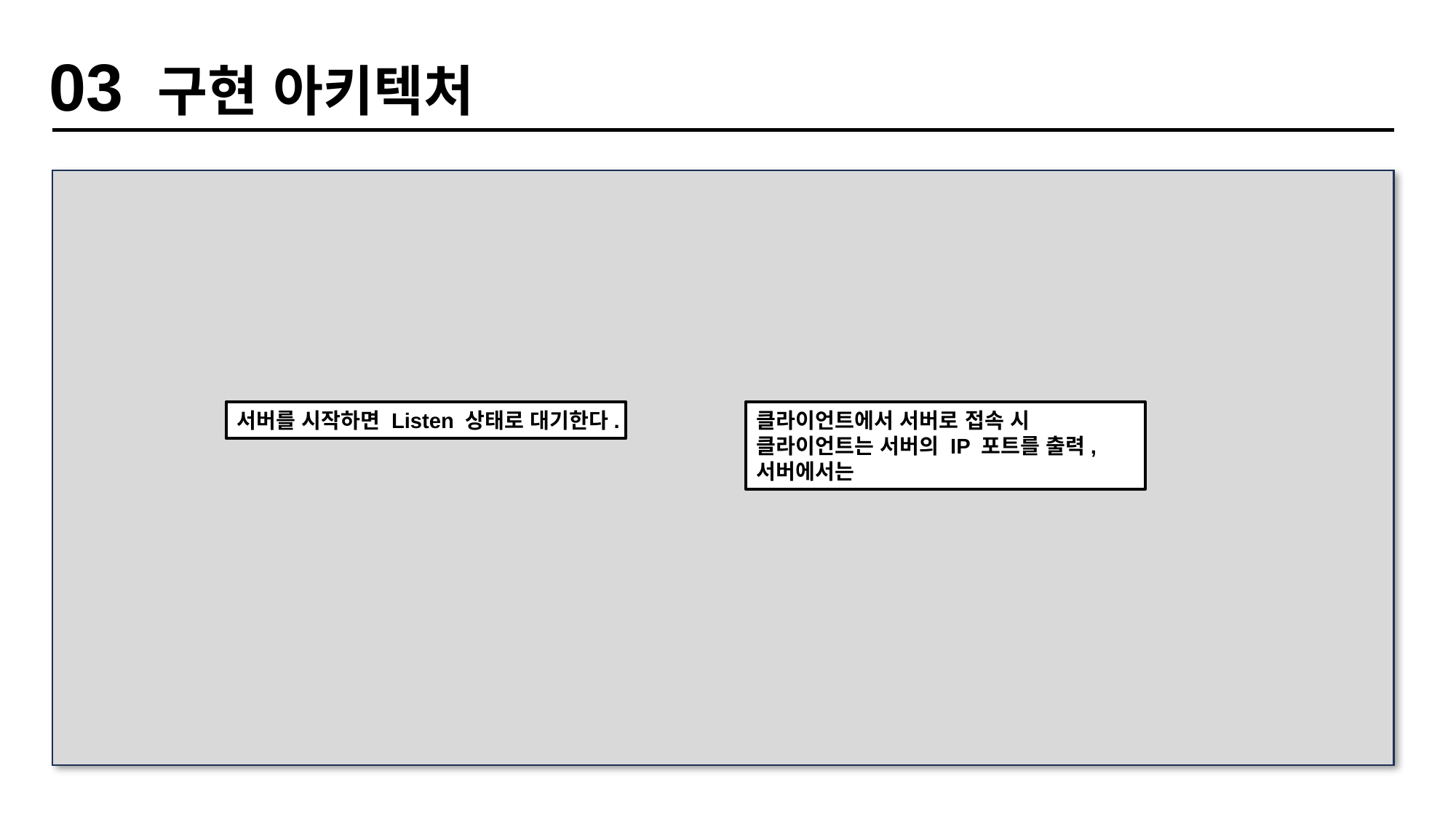

03 구현 아키텍처

클라이언트에서 서버로 접속 시 클라이언트는 서버의 IP 포트를 출력, 서버에서는
서버를 시작하면 Listen 상태로 대기한다.